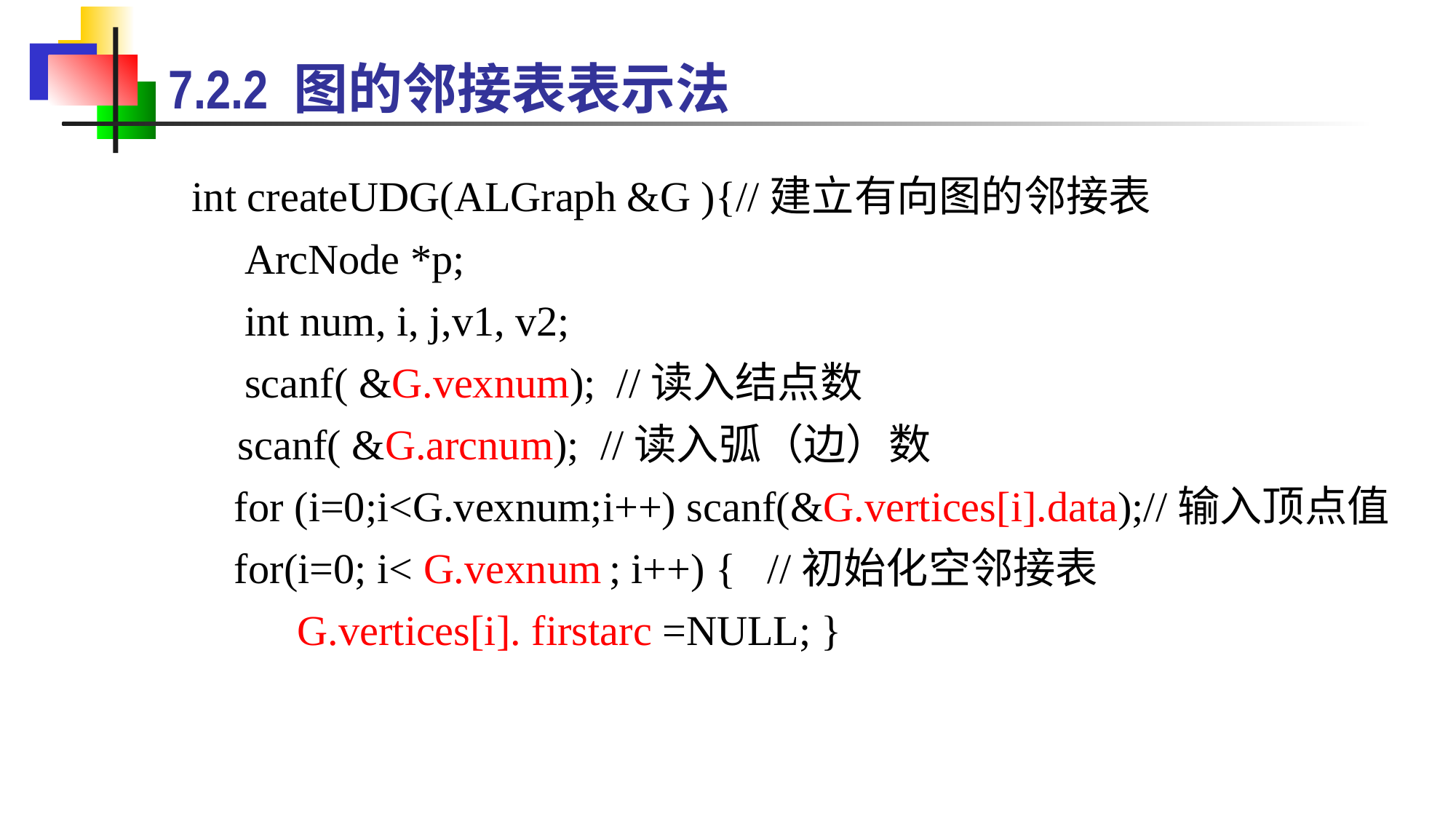

7.2.2 图的邻接表表示法
int createUDG(ALGraph &G ){//建立有向图的邻接表
     ArcNode *p;
     int num, i, j,v1, v2;
     scanf( &G.vexnum);  //读入结点数
      scanf( &G.arcnum);  //读入弧（边）数
    for (i=0;i<G.vexnum;i++) scanf(&G.vertices[i].data);//输入顶点值
    for(i=0; i< G.vexnum ; i++) {   //初始化空邻接表
          G.vertices[i]. firstarc =NULL; }